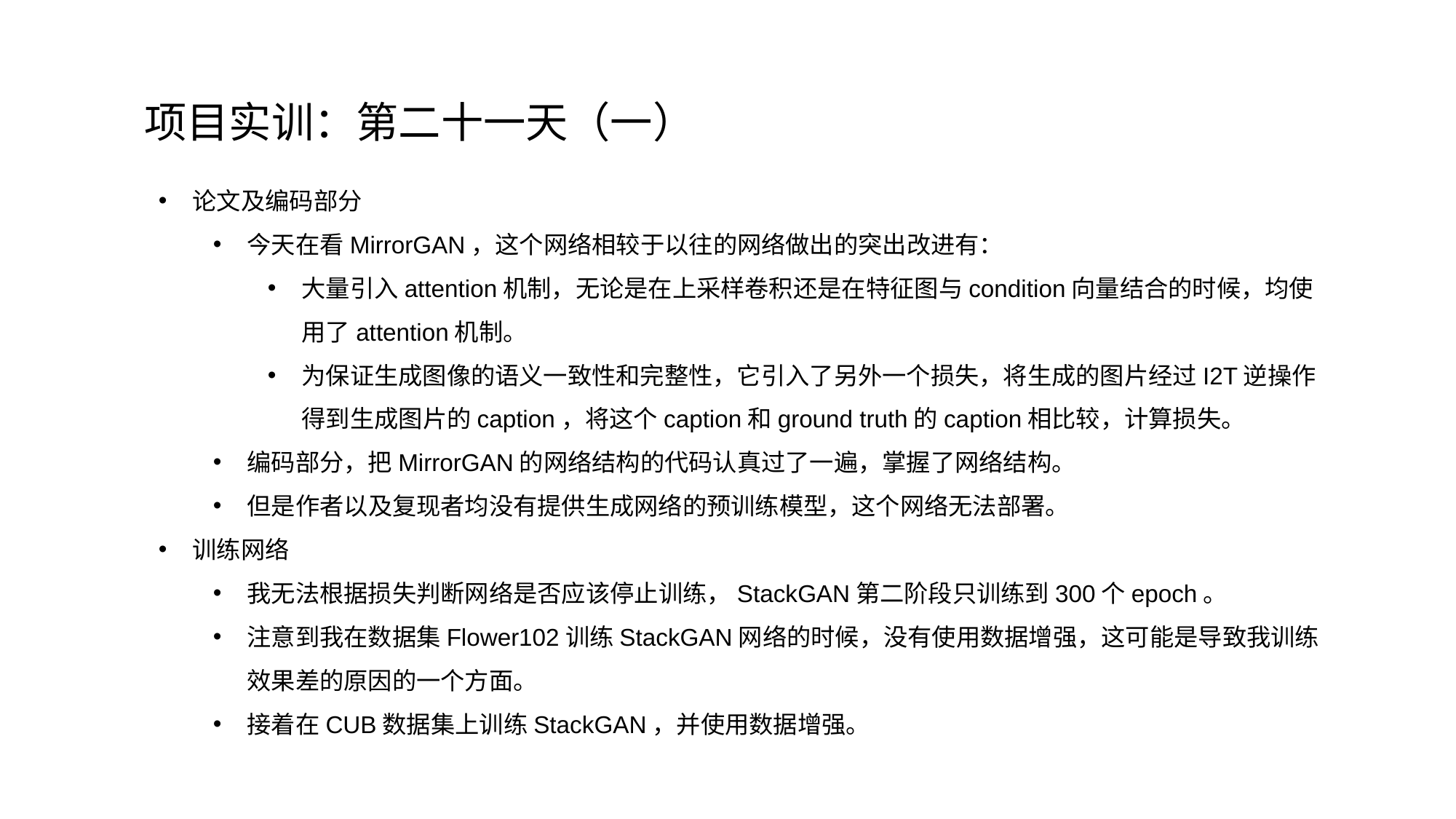

项目实训：第二十一天（一）
论文及编码部分
今天在看MirrorGAN，这个网络相较于以往的网络做出的突出改进有：
大量引入attention机制，无论是在上采样卷积还是在特征图与condition向量结合的时候，均使用了attention机制。
为保证生成图像的语义一致性和完整性，它引入了另外一个损失，将生成的图片经过I2T逆操作得到生成图片的caption，将这个caption和ground truth的caption相比较，计算损失。
编码部分，把MirrorGAN的网络结构的代码认真过了一遍，掌握了网络结构。
但是作者以及复现者均没有提供生成网络的预训练模型，这个网络无法部署。
训练网络
我无法根据损失判断网络是否应该停止训练，StackGAN第二阶段只训练到300个epoch。
注意到我在数据集Flower102训练StackGAN网络的时候，没有使用数据增强，这可能是导致我训练效果差的原因的一个方面。
接着在CUB数据集上训练StackGAN，并使用数据增强。